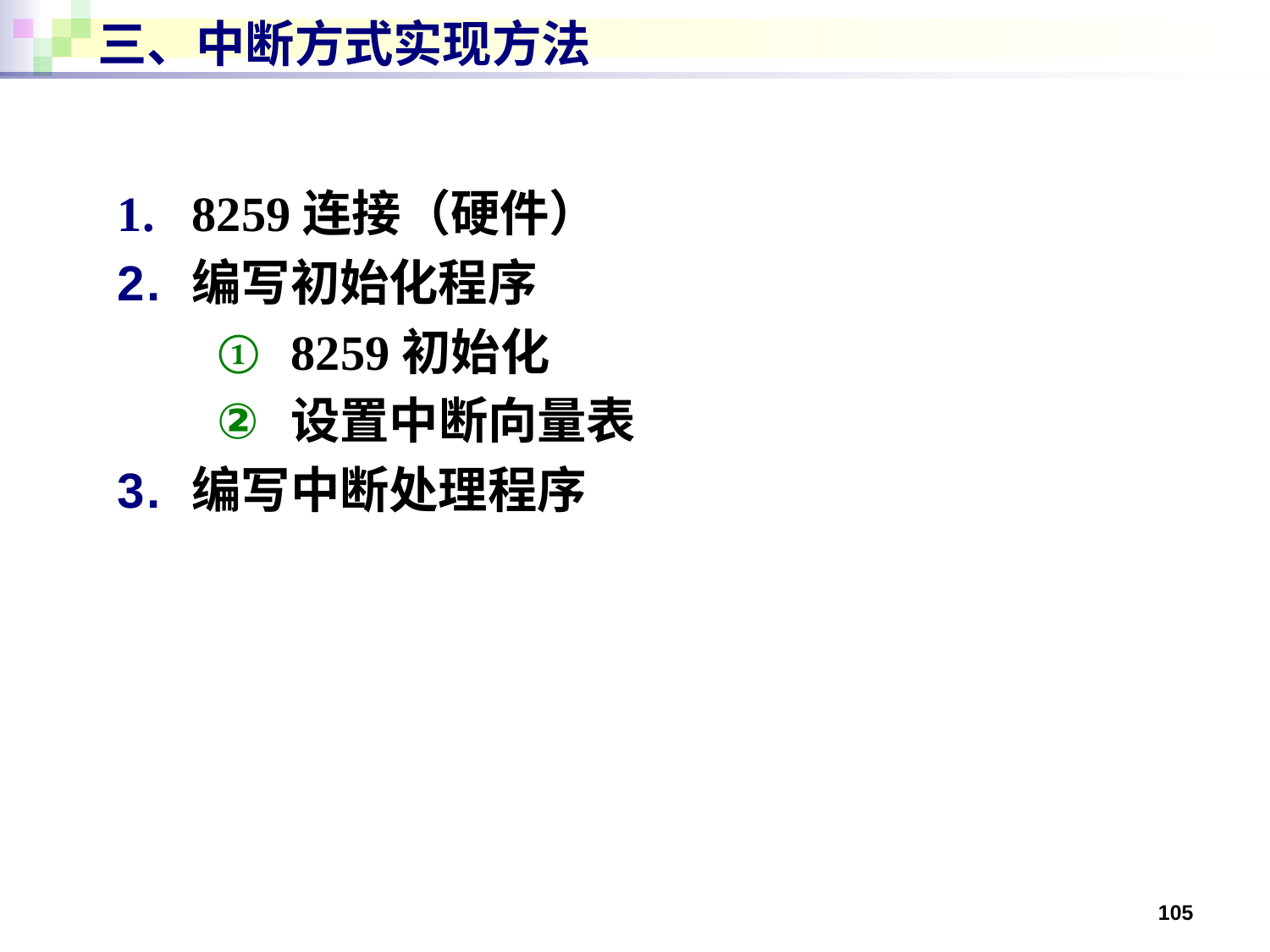

# 三、中断方式实现方法
8259连接（硬件）
编写初始化程序
8259初始化
设置中断向量表
编写中断处理程序
105